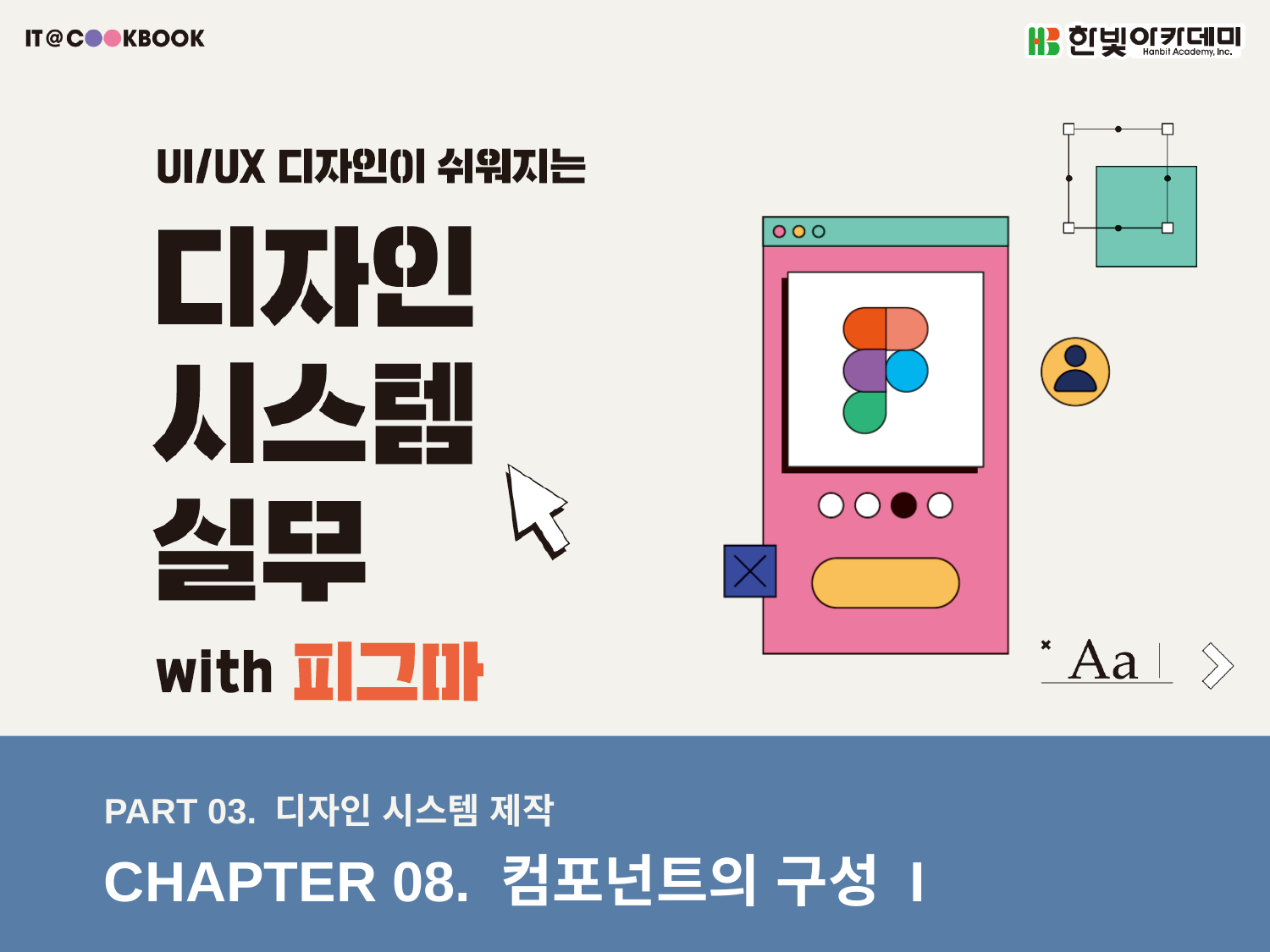

PART 03. 디자인 시스템 제작
CHAPTER 08. 컴포넌트의 구성 I